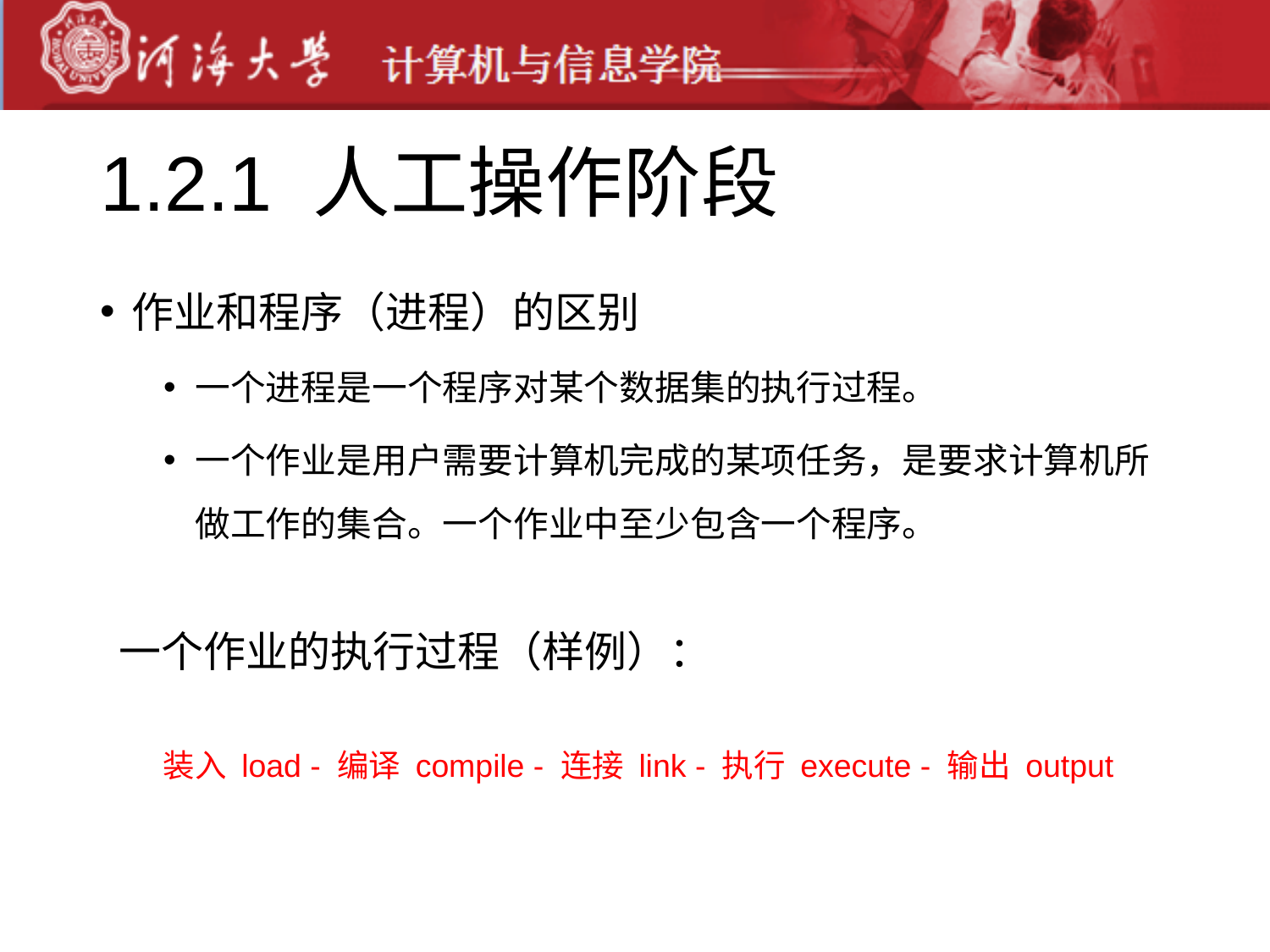

# 1.2.1 人工操作阶段
作业和程序（进程）的区别
一个进程是一个程序对某个数据集的执行过程。
一个作业是用户需要计算机完成的某项任务，是要求计算机所做工作的集合。一个作业中至少包含一个程序。
一个作业的执行过程（样例）：
装入 load - 编译 compile - 连接 link - 执行 execute - 输出 output